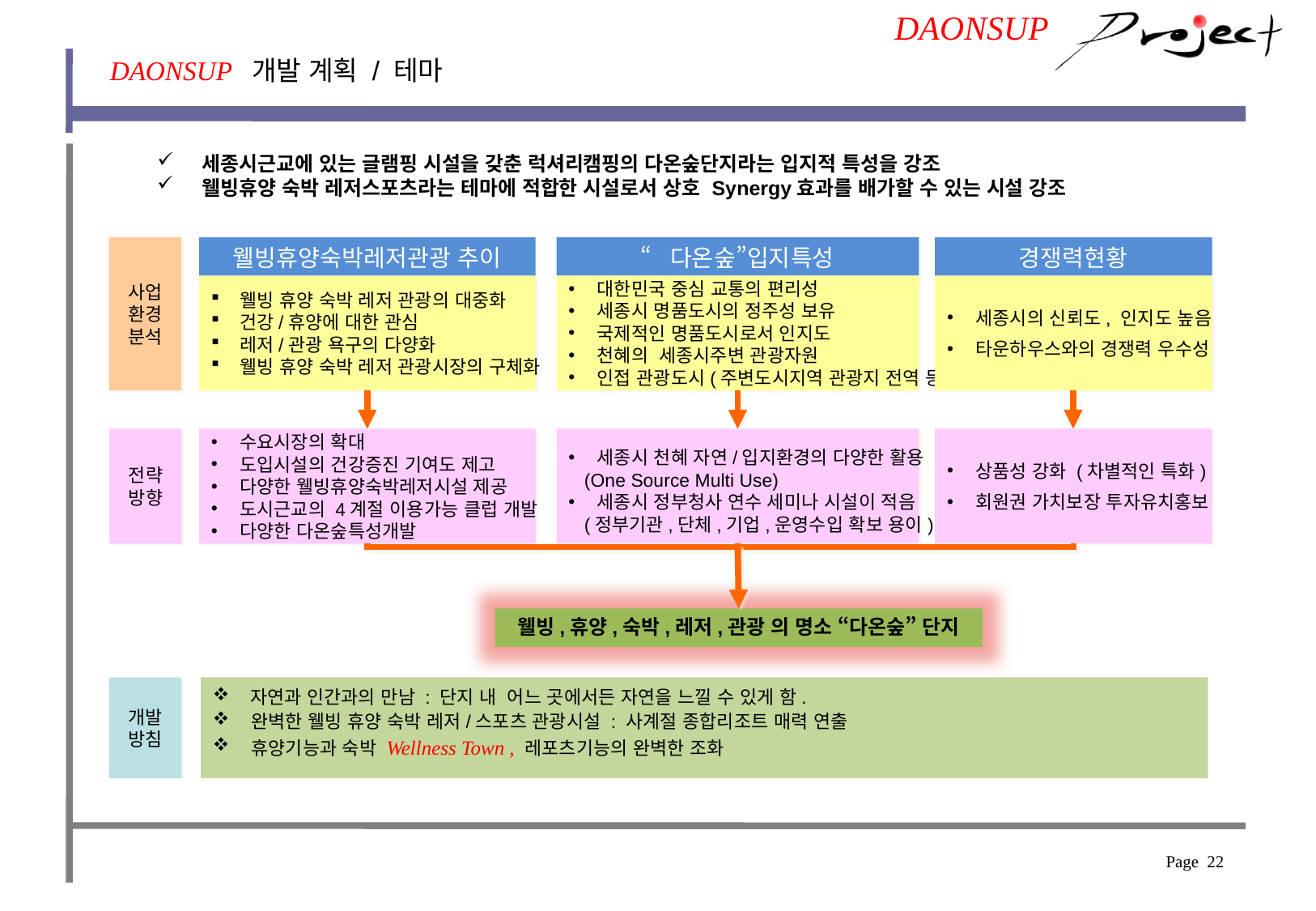

DAONSUP
DAONSUP  개발 계획 / 테마
  세종시근교에 있는 글램핑 시설을 갖춘 럭셔리캠핑의 다온숲단지라는 입지적 특성을 강조
  웰빙휴양 숙박 레저스포츠라는 테마에 적합한 시설로서 상호 Synergy효과를 배가할 수 있는 시설 강조
“다온숲”입지특성
사업
환경
분석
웰빙휴양숙박레저관광 추이
경쟁력현황
세종시의 신뢰도, 인지도 높음
타운하우스와의 경쟁력 우수성
웰빙 휴양 숙박 레저 관광의 대중화
건강/휴양에 대한 관심
레저/관광 욕구의 다양화
웰빙 휴양 숙박 레저 관광시장의 구체화
대한민국 중심 교통의 편리성
세종시 명품도시의 정주성 보유
국제적인 명품도시로서 인지도
천혜의  세종시주변 관광자원
인접 관광도시(주변도시지역 관광지 전역 등)
전략
방향
수요시장의 확대
도입시설의 건강증진 기여도 제고
다양한 웰빙휴양숙박레저시설 제공
도시근교의 4계절 이용가능 클럽 개발
다양한 다온숲특성개발
세종시 천혜 자연/입지환경의 다양한 활용
   (One Source Multi Use)
세종시 정부청사 연수 세미나 시설이 적음
   (정부기관,단체,기업,운영수입 확보 용이)
상품성 강화 (차별적인 특화)
회원권 가치보장 투자유치홍보
웰빙,휴양,숙박,레저,관광 의 명소 “다온숲” 단지
 자연과 인간과의 만남 : 단지 내  어느 곳에서든 자연을 느낄 수 있게 함.
 완벽한 웰빙 휴양 숙박 레저/스포츠 관광시설 : 사계절 종합리조트 매력 연출
 휴양기능과 숙박 Wellness Town , 레포츠기능의 완벽한 조화
개발
방침